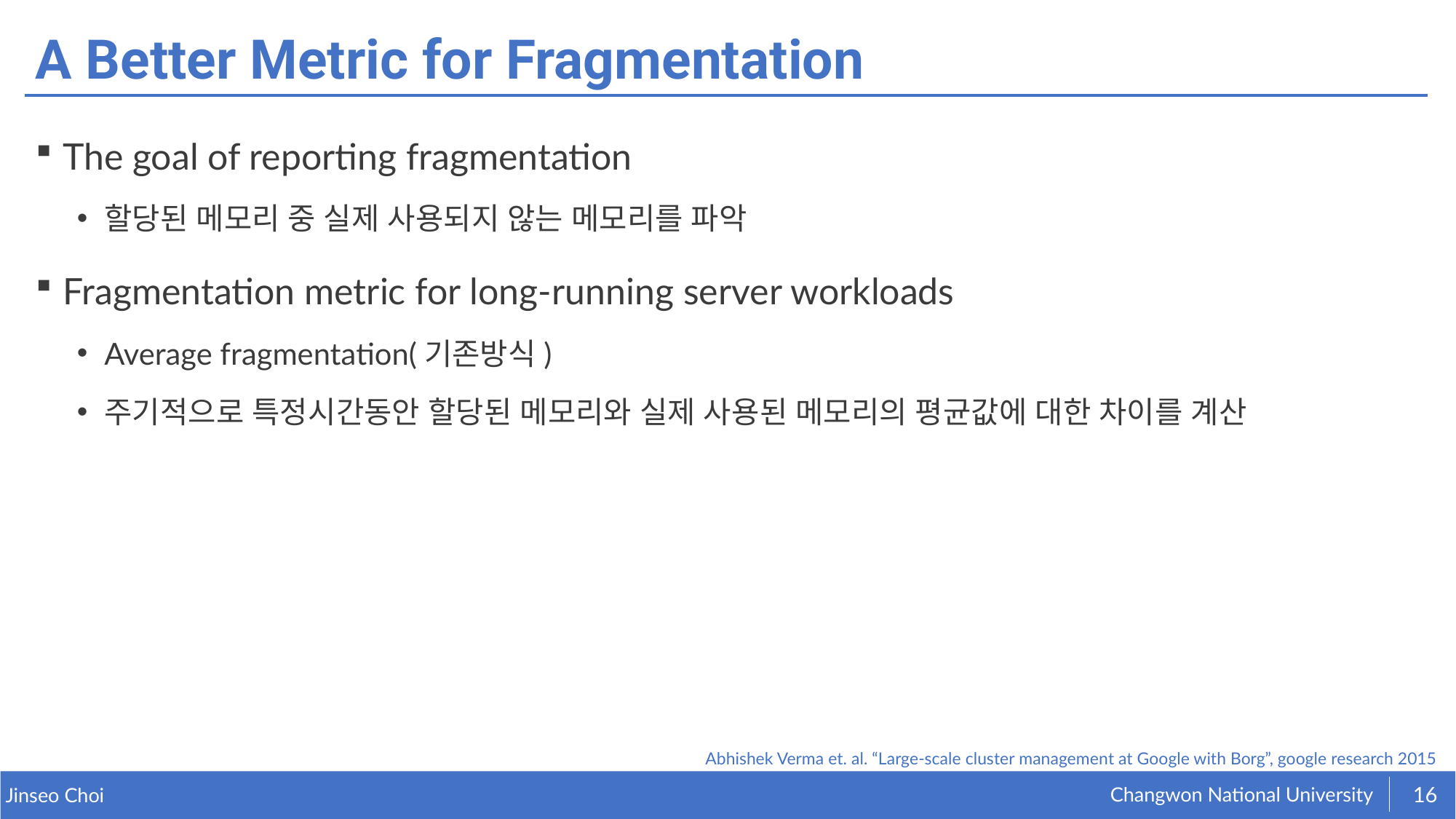

# A Better Metric for Fragmentation
The goal of reporting fragmentation
할당된 메모리 중 실제 사용되지 않는 메모리를 파악
Fragmentation metric for long-running server workloads
Average fragmentation(기존방식)
주기적으로 특정시간동안 할당된 메모리와 실제 사용된 메모리의 평균값에 대한 차이를 계산

Abhishek Verma et. al. “Large-scale cluster management at Google with Borg”, google research 2015
16